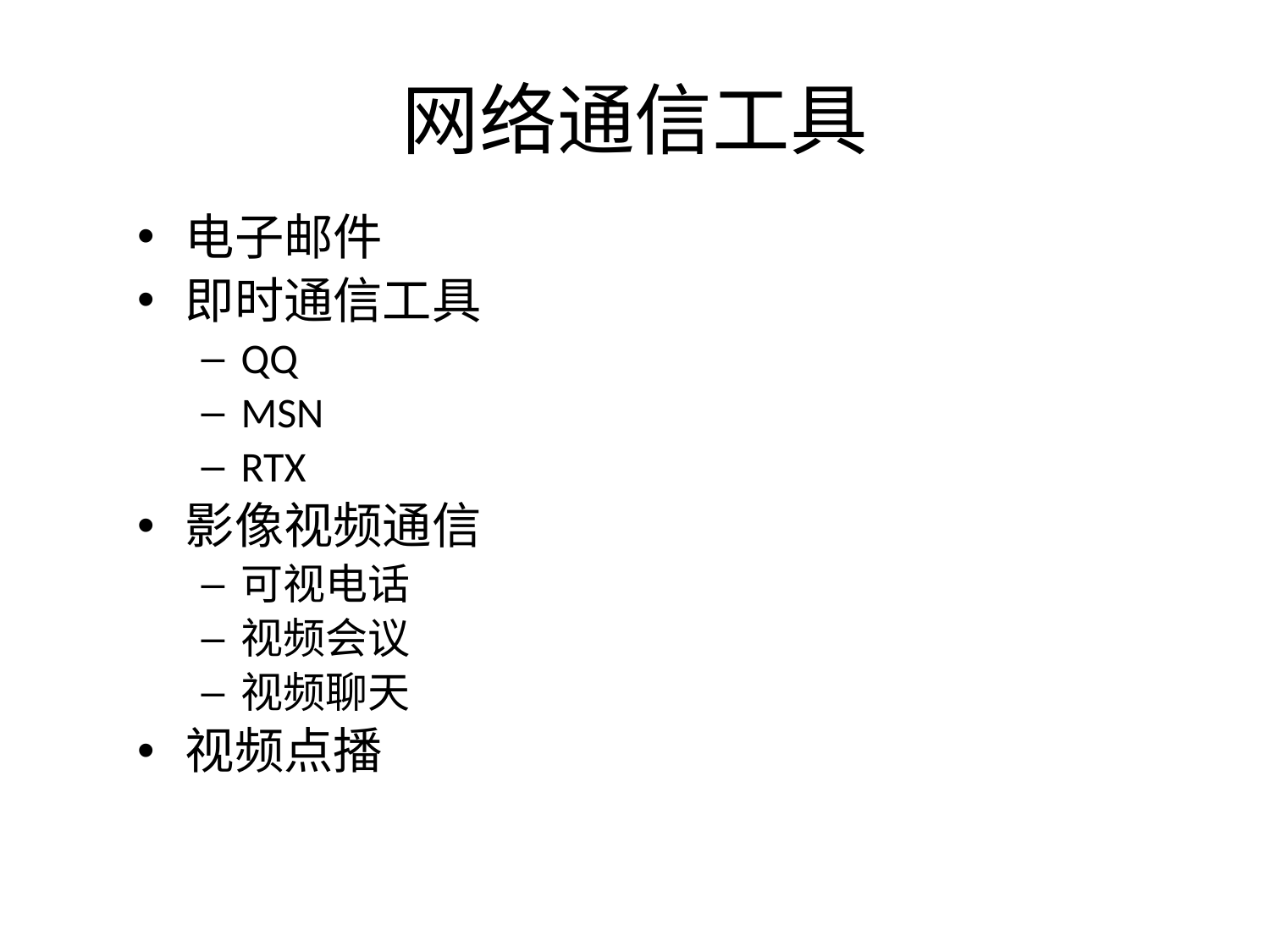

# 网络通信工具
电子邮件
即时通信工具
QQ
MSN
RTX
影像视频通信
可视电话
视频会议
视频聊天
视频点播